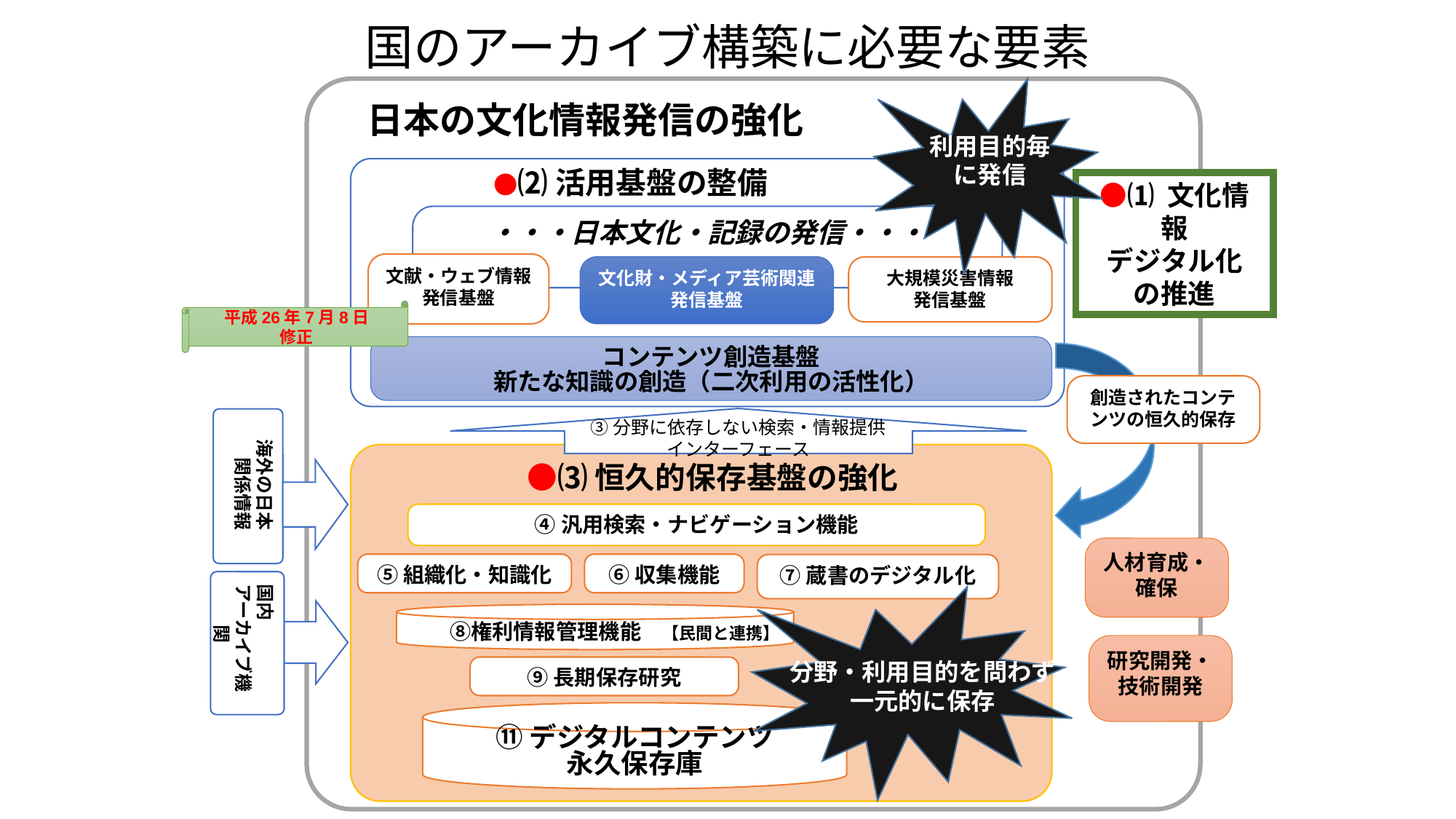

# 国のアーカイブ構築に必要な要素
　日本の文化情報発信の強化

利用目的毎
に発信
　　　　　 ●⑵ 活用基盤の整備
●⑴ 文化情報
デジタル化
の推進
・・・日本文化・記録の発信・・・
文献・ウェブ情報
発信基盤
文化財・メディア芸術関連
発信基盤
大規模災害情報
発信基盤
平成26年7月8日
修正

コンテンツ創造基盤
新たな知識の創造（二次利用の活性化）

創造されたコンテンツの恒久的保存
③分野に依存しない検索・情報提供
インターフェース
　海外の日本
　　関係情報
　  ●⑶ 恒久的保存基盤の強化

④汎用検索・ナビゲーション機能
人材育成・確保
⑤組織化・知識化
⑥収集機能
⑦蔵書のデジタル化
国内
アーカイブ機関

分野・利用目的を問わず
一元的に保存

　　⑧権利情報管理機能　【民間と連携】
研究開発・技術開発
⑨長期保存研究
⑪デジタルコンテンツ
永久保存庫
National Diet Library (NDL)
National Diet Library (NDL)
203
203